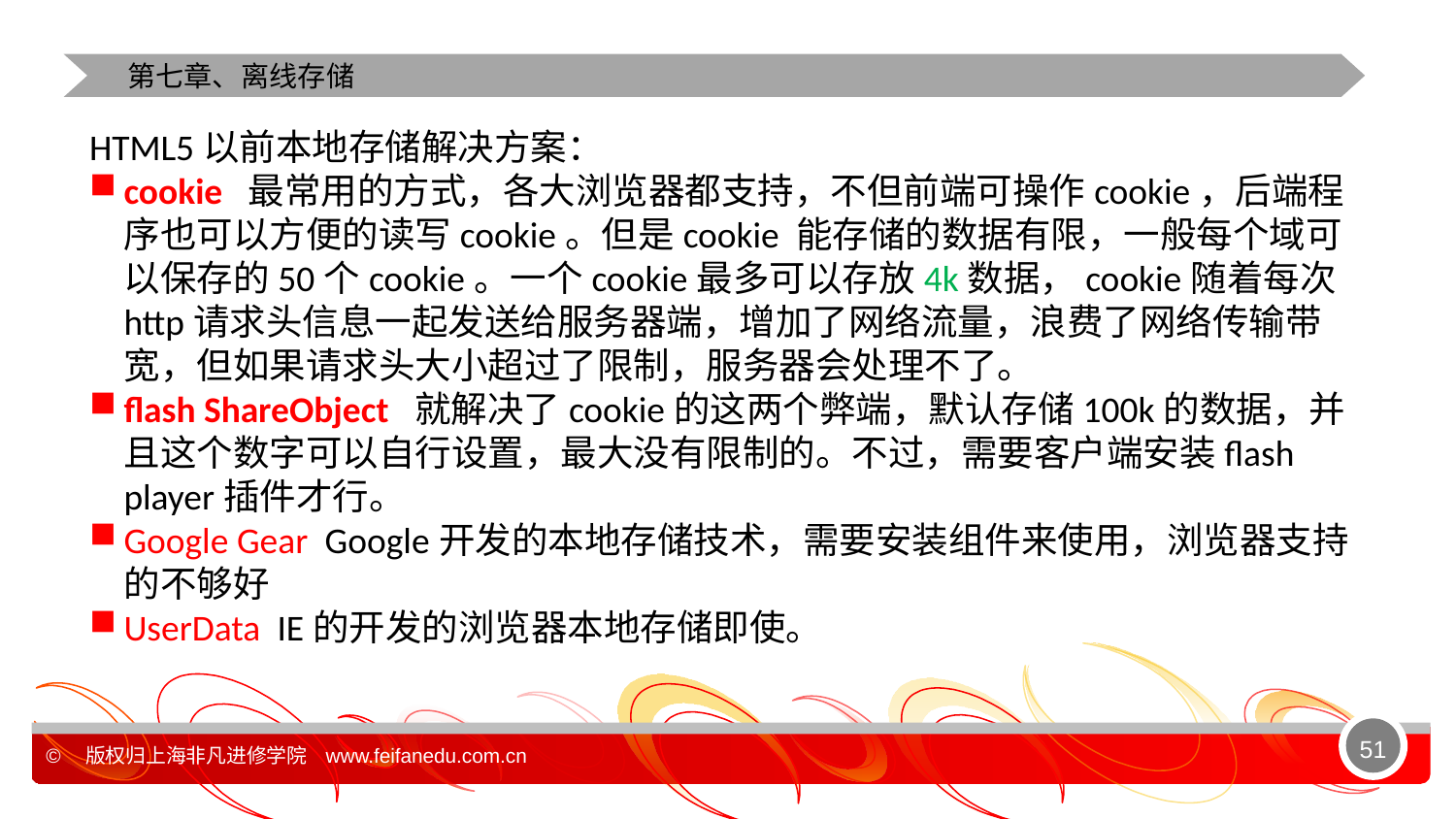

第七章、离线存储

HTML5以前本地存储解决方案：
cookie  最常用的方式，各大浏览器都支持，不但前端可操作cookie，后端程序也可以方便的读写cookie。但是cookie 能存储的数据有限，一般每个域可以保存的50个cookie。一个cookie最多可以存放4k数据，cookie随着每次http请求头信息一起发送给服务器端，增加了网络流量，浪费了网络传输带宽，但如果请求头大小超过了限制，服务器会处理不了。
flash ShareObject  就解决了cookie的这两个弊端，默认存储100k的数据，并且这个数字可以自行设置，最大没有限制的。不过，需要客户端安装flash player插件才行。
Google Gear  Google开发的本地存储技术，需要安装组件来使用，浏览器支持的不够好
UserData  IE的开发的浏览器本地存储即使。
51